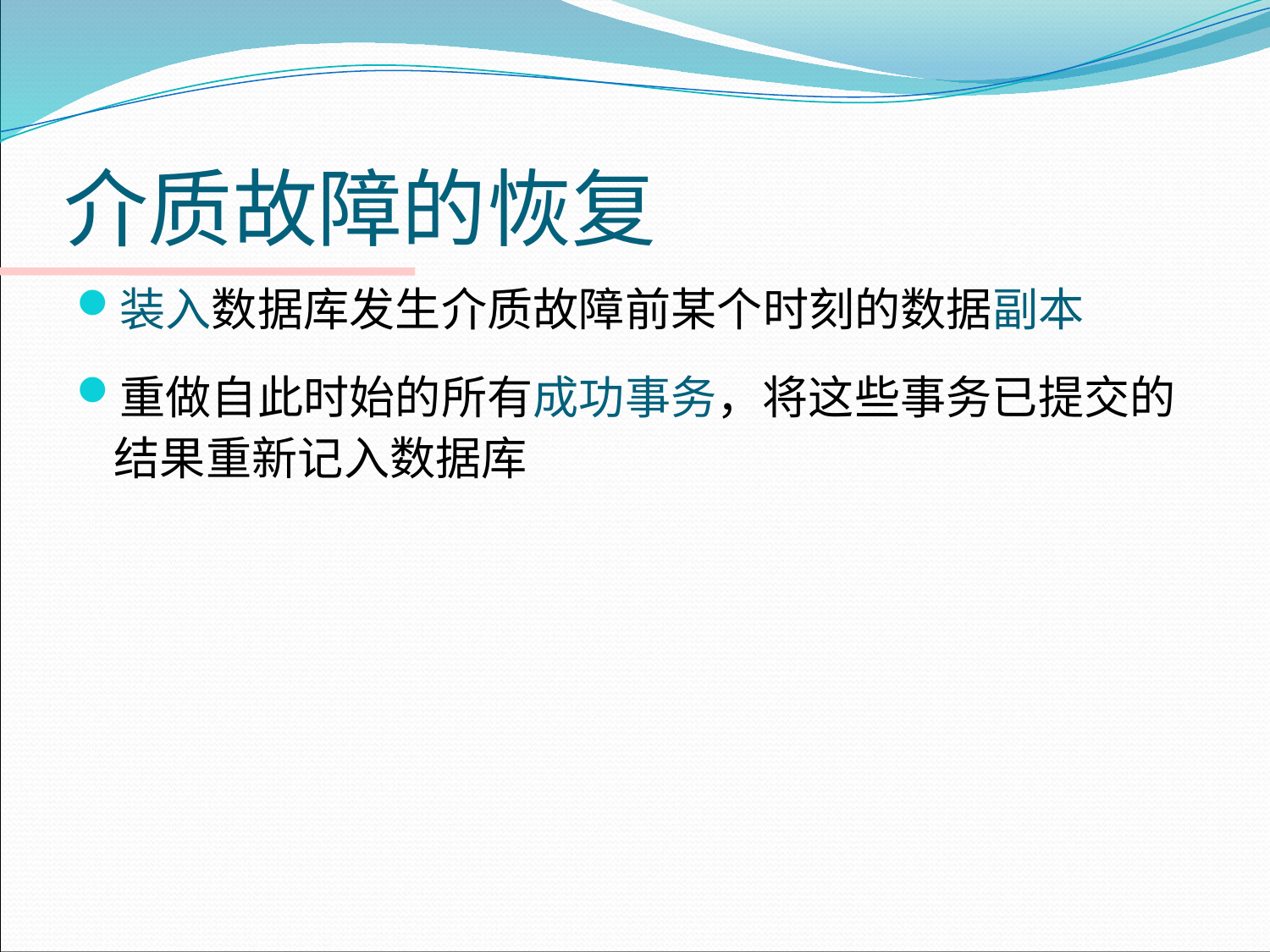

# 介质故障的恢复
装入数据库发生介质故障前某个时刻的数据副本
重做自此时始的所有成功事务，将这些事务已提交的结果重新记入数据库

920